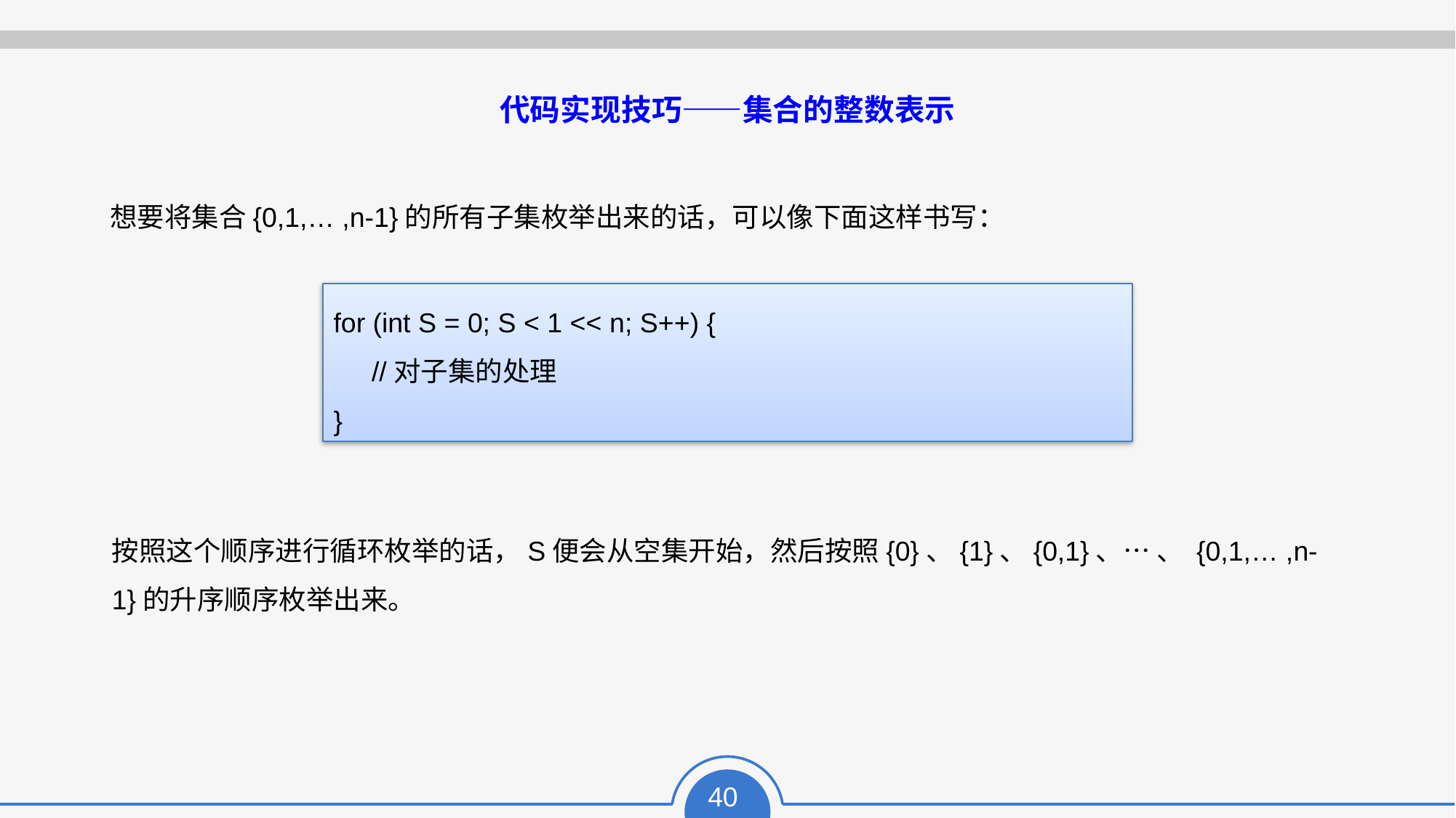

代码实现技巧——集合的整数表示
想要将集合{0,1,… ,n-1}的所有子集枚举出来的话，可以像下面这样书写：
for (int S = 0; S < 1 << n; S++) {
     //对子集的处理
}
按照这个顺序进行循环枚举的话，S便会从空集开始，然后按照{0}、{1}、{0,1}、… 、 {0,1,… ,n-1}的升序顺序枚举出来。